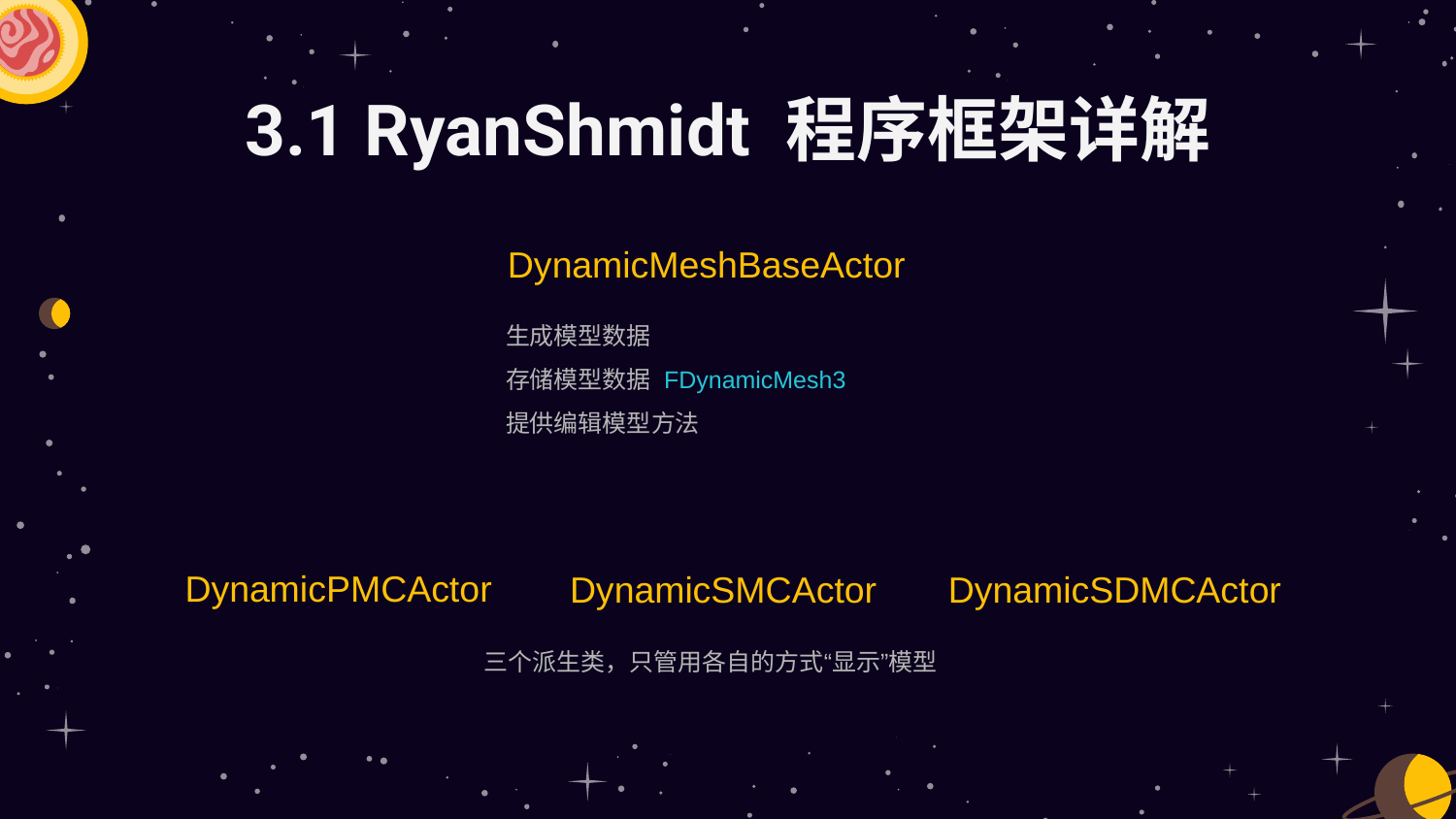

# 3.1 RyanShmidt 程序框架详解
DynamicMeshBaseActor
生成模型数据
存储模型数据 FDynamicMesh3
提供编辑模型方法
DynamicPMCActor
DynamicSDMCActor
DynamicSMCActor
三个派生类，只管用各自的方式“显示”模型